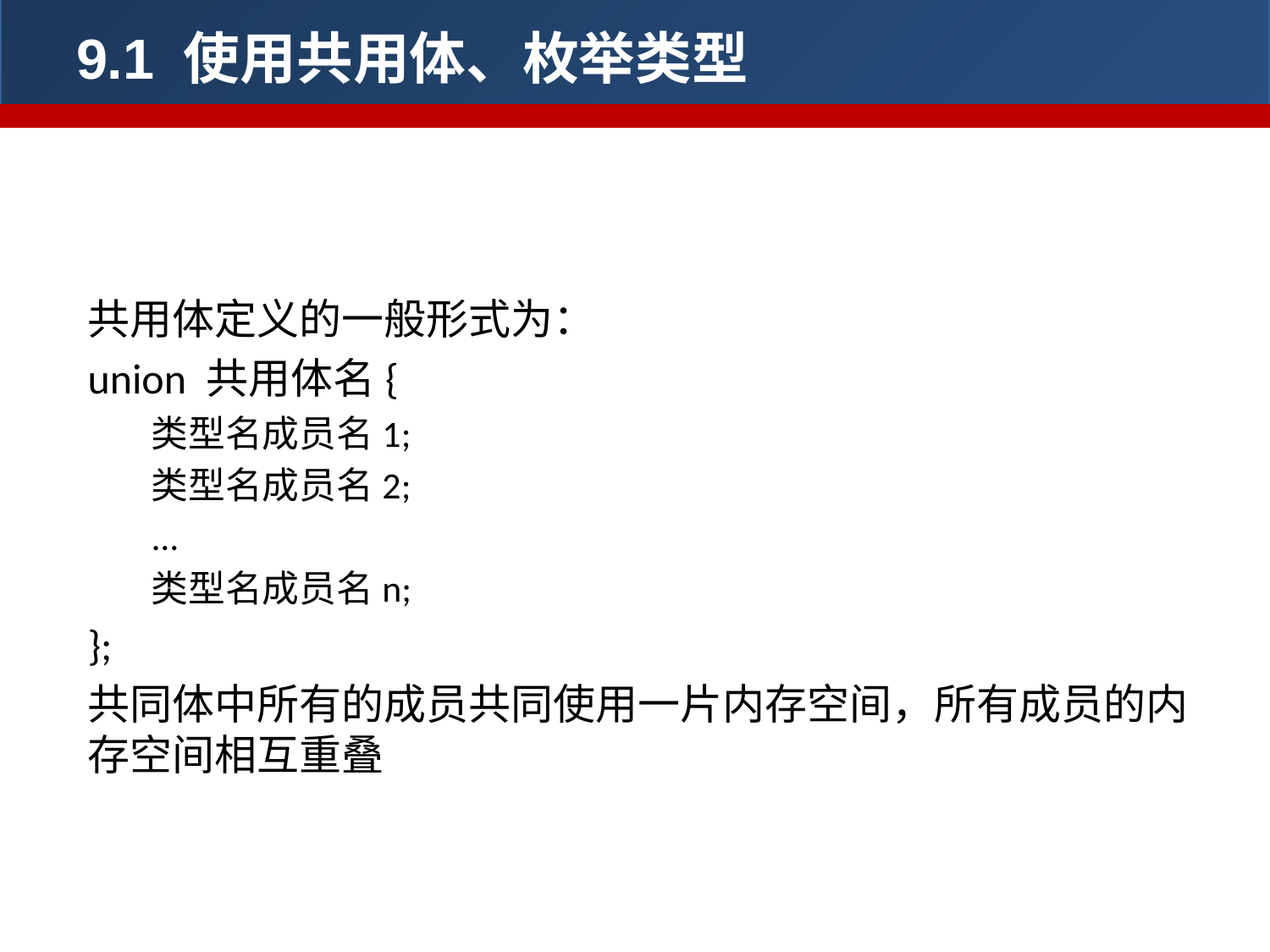

9.1 使用共用体、枚举类型

9.1.1 共用体
共用体定义的一般形式为：
union 共用体名{
类型名成员名1;
类型名成员名2;
...
类型名成员名n;
};
共同体中所有的成员共同使用一片内存空间，所有成员的内存空间相互重叠